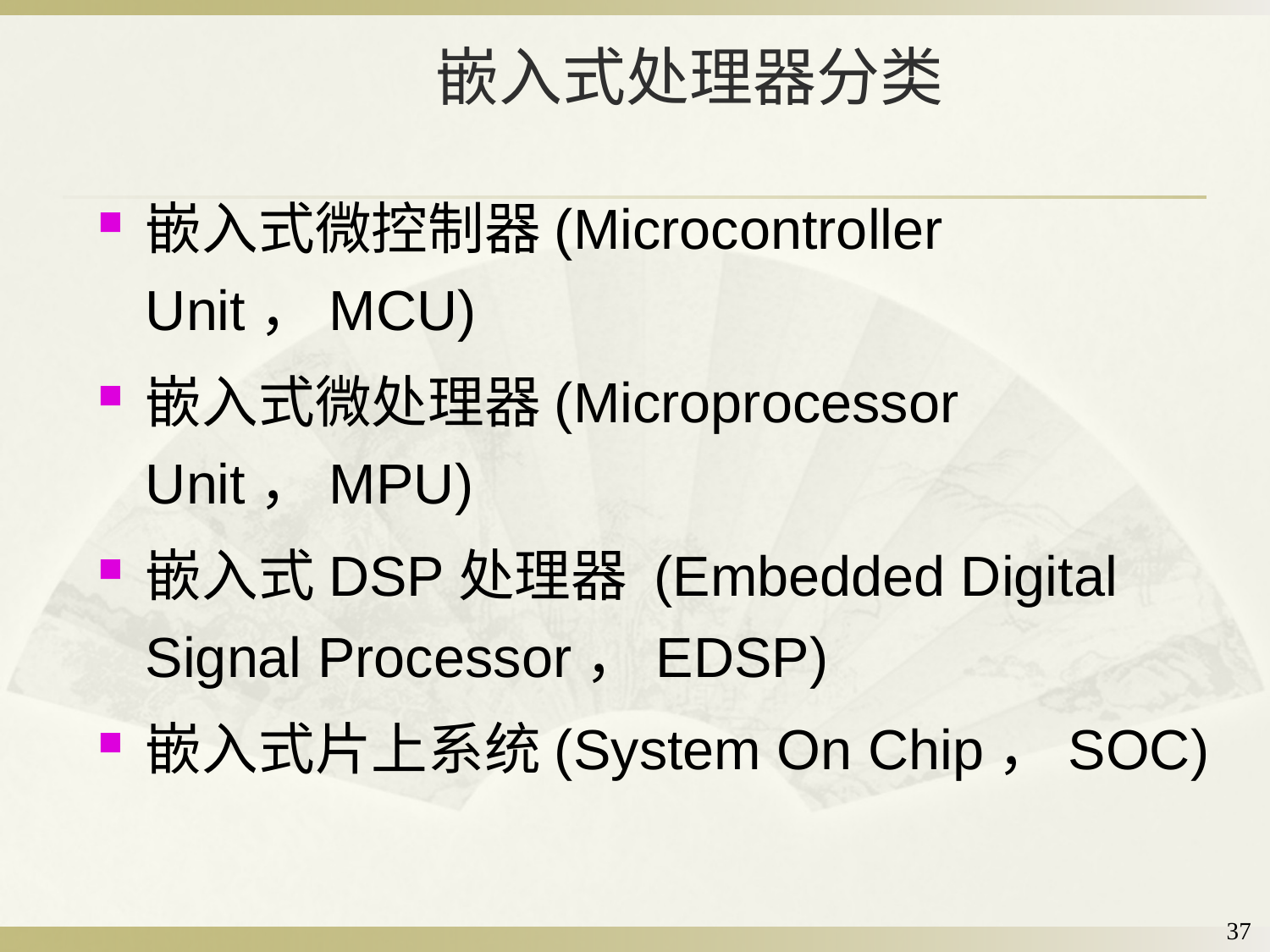

# 嵌入式处理器分类
嵌入式微控制器(Microcontroller Unit，MCU)
嵌入式微处理器(Microprocessor Unit，MPU)
嵌入式DSP处理器 (Embedded Digital Signal Processor，EDSP)
嵌入式片上系统(System On Chip，SOC)